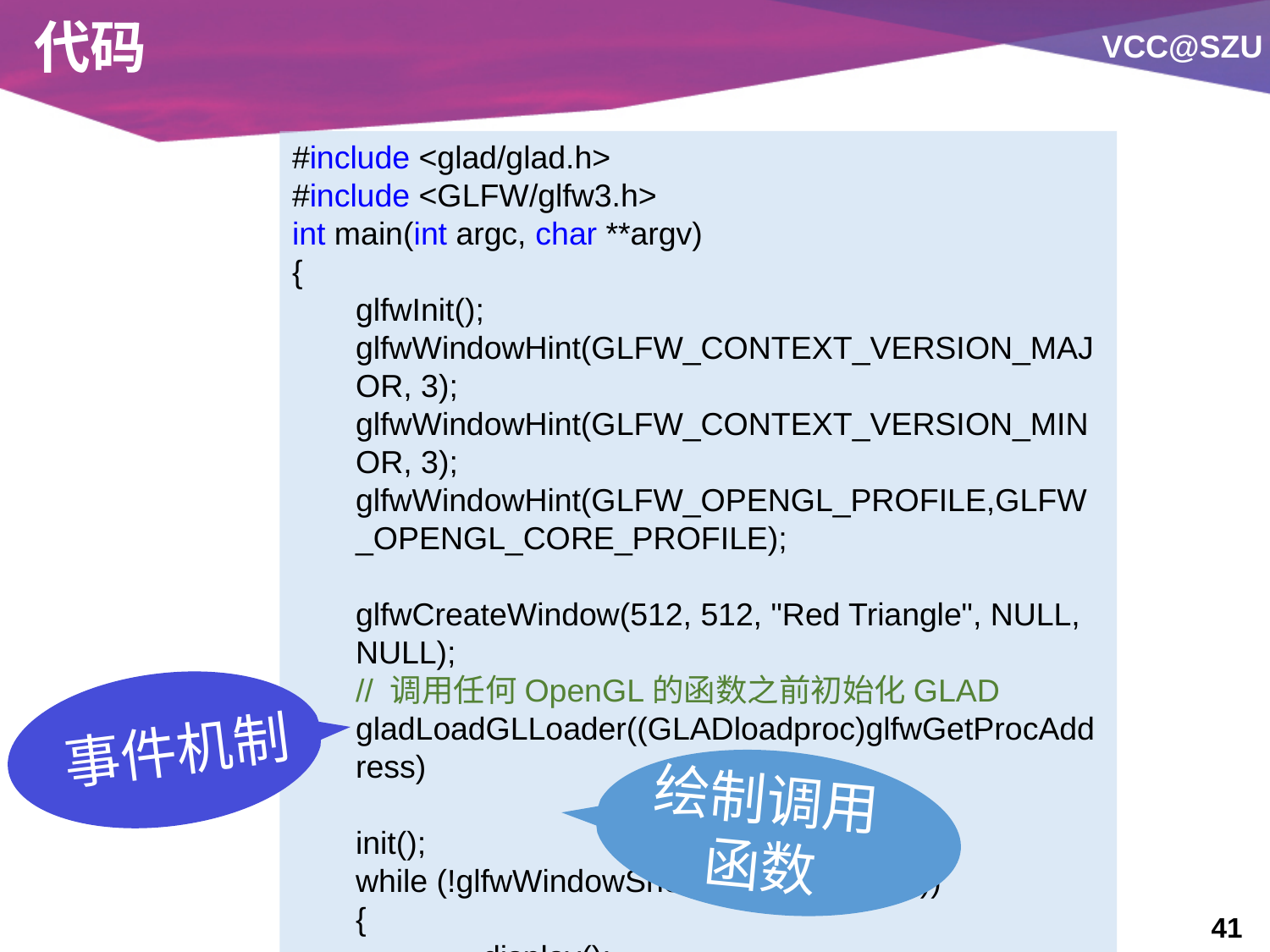

# 代码
#include <glad/glad.h>
#include <GLFW/glfw3.h>
int main(int argc, char **argv)
{
glfwInit();
glfwWindowHint(GLFW_CONTEXT_VERSION_MAJOR, 3);
glfwWindowHint(GLFW_CONTEXT_VERSION_MINOR, 3);
glfwWindowHint(GLFW_OPENGL_PROFILE,GLFW_OPENGL_CORE_PROFILE);

glfwCreateWindow(512, 512, "Red Triangle", NULL, NULL);
// 调用任何OpenGL的函数之前初始化GLAD
gladLoadGLLoader((GLADloadproc)glfwGetProcAddress)

init();
while (!glfwWindowShouldClose(window))
{
	display();
}
return 0;
}
事件机制
绘制调用
函数
41